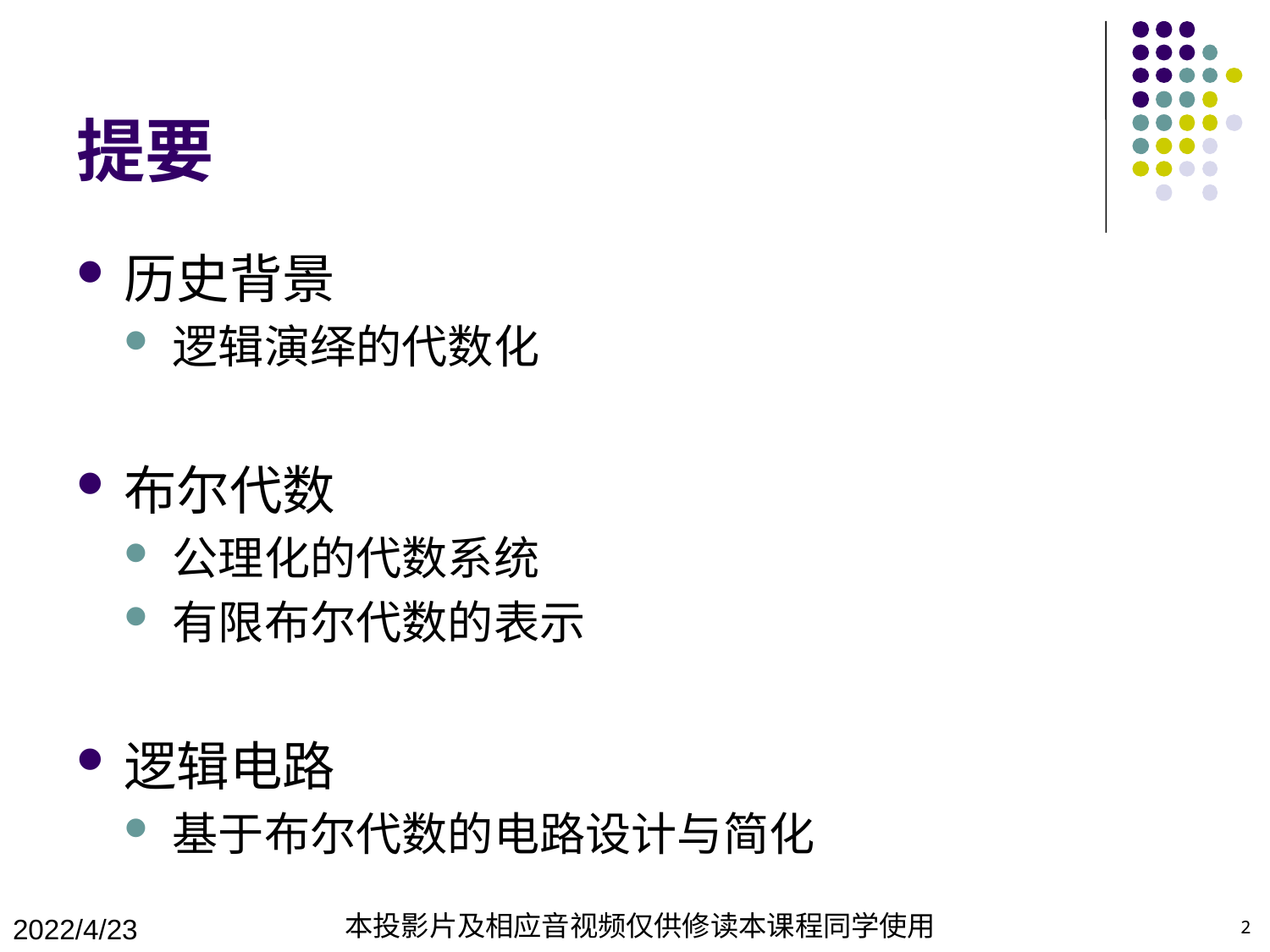

2
# 提要
历史背景
逻辑演绎的代数化

布尔代数
公理化的代数系统
有限布尔代数的表示

逻辑电路
基于布尔代数的电路设计与简化
2022/4/23
本投影片及相应音视频仅供修读本课程同学使用